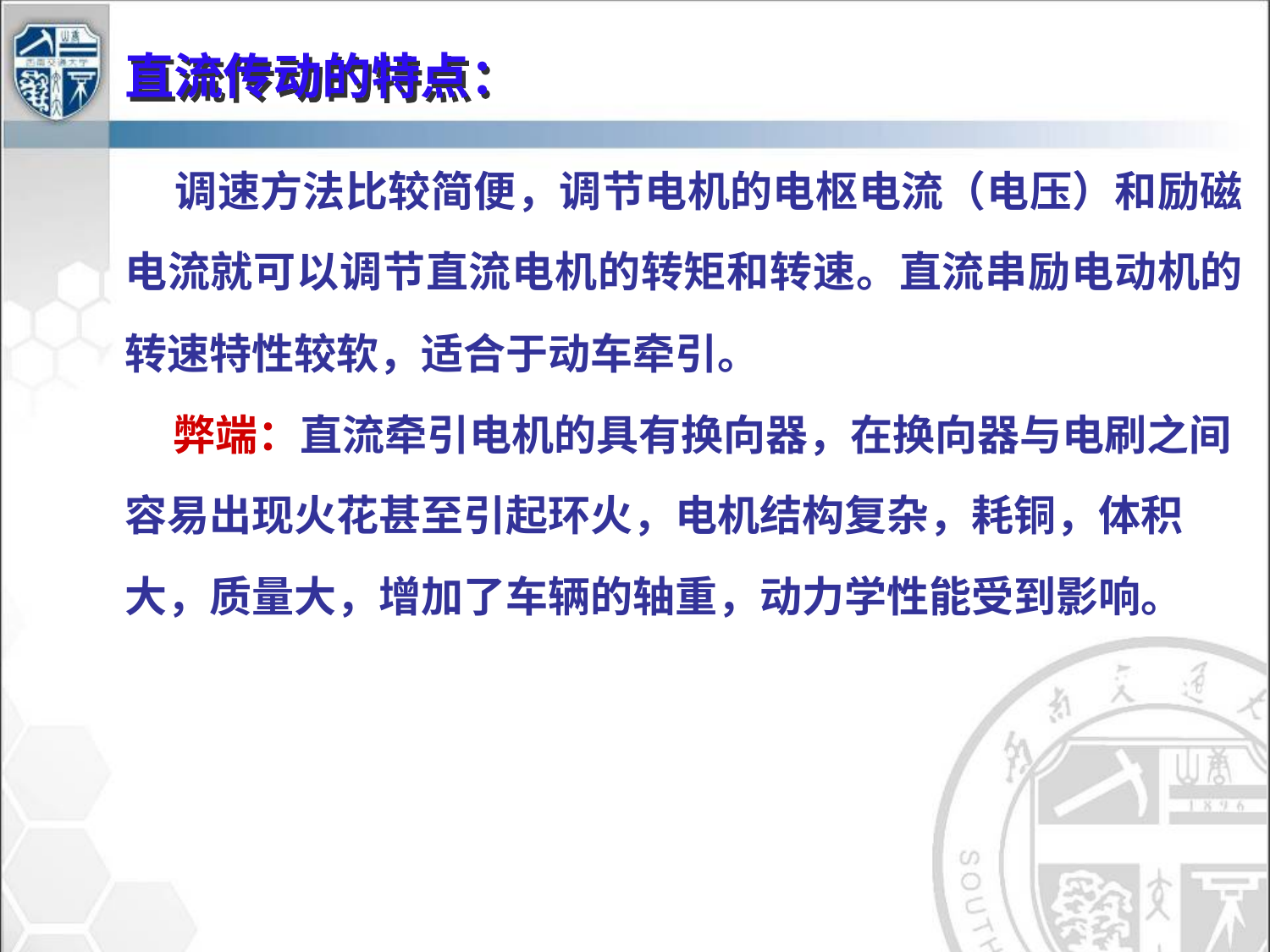

# 直流传动的特点：
    调速方法比较简便，调节电机的电枢电流（电压）和励磁电流就可以调节直流电机的转矩和转速。直流串励电动机的转速特性较软，适合于动车牵引。
    弊端：直流牵引电机的具有换向器，在换向器与电刷之间容易出现火花甚至引起环火，电机结构复杂，耗铜，体积大，质量大，增加了车辆的轴重，动力学性能受到影响。